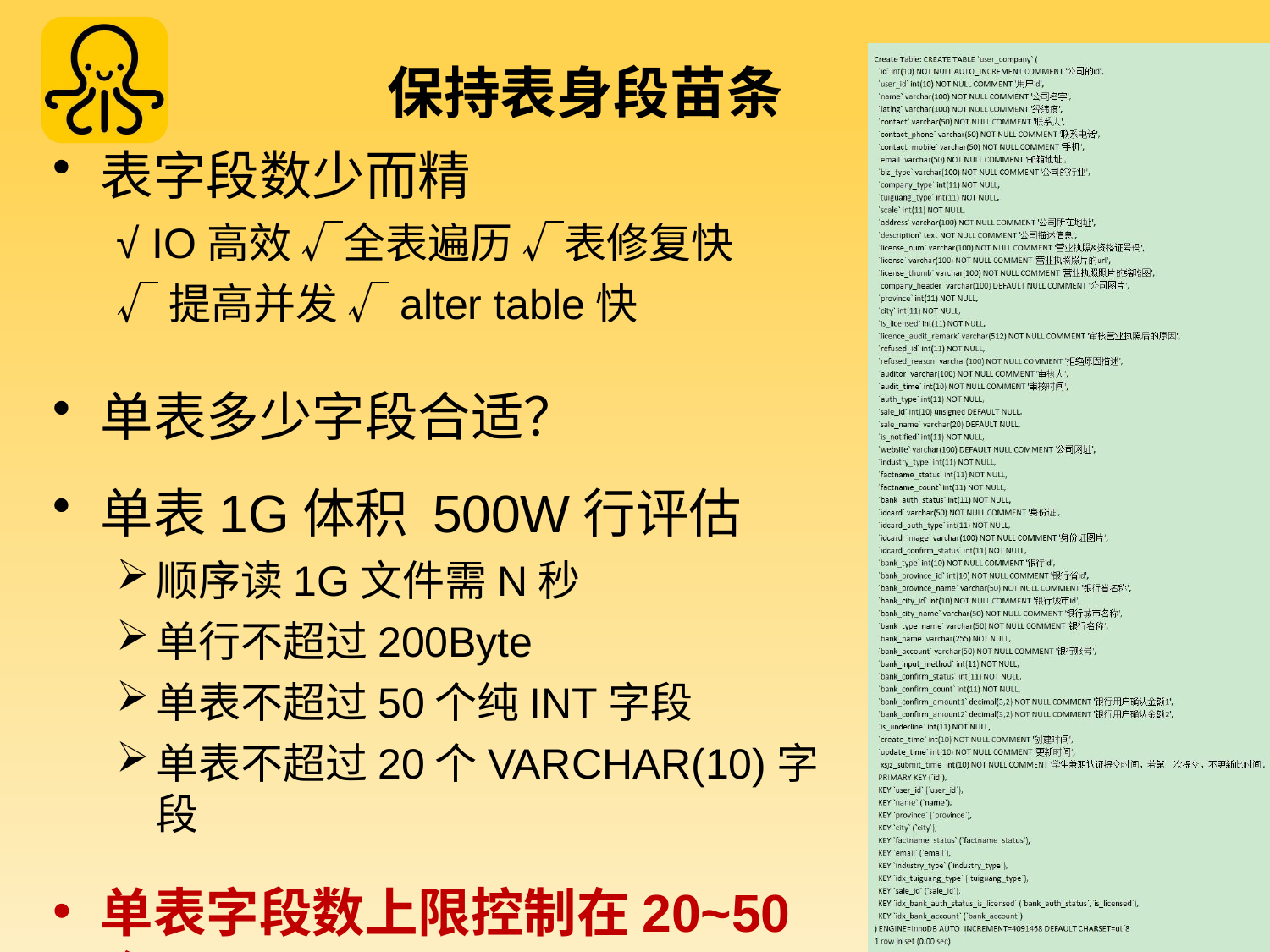

# 保持表身段苗条
表字段数少而精
√ IO高效 √全表遍历 √表修复快
√提高并发 √alter table快

单表多少字段合适？
单表1G体积 500W行评估
顺序读1G文件需N秒
单行不超过200Byte
单表不超过50个纯INT字段
单表不超过20个VARCHAR(10)字段
单表字段数上限控制在20~50个